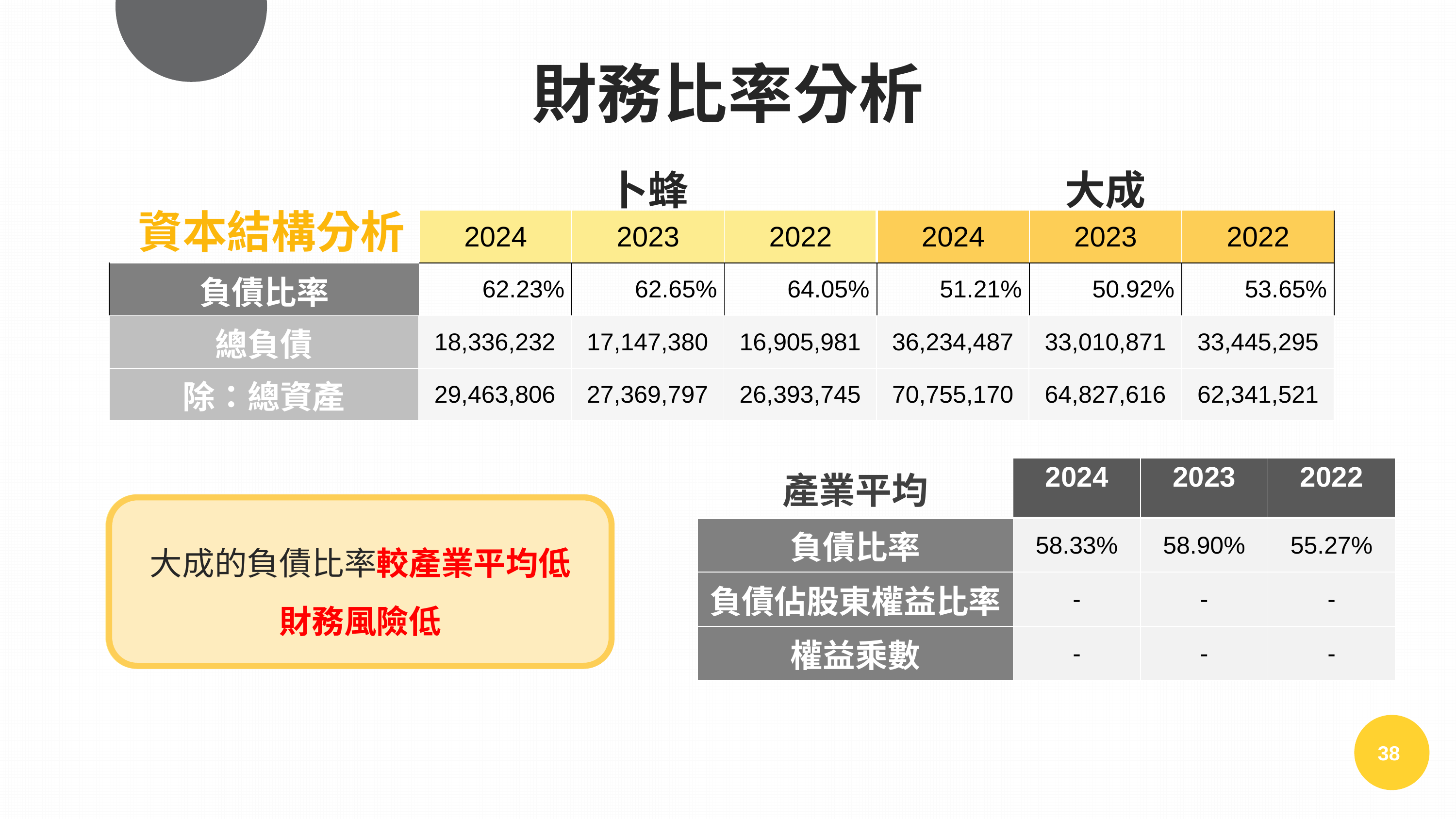

財務比率分析
|  | 卜蜂 |  |  | 大成 |  |  |
| --- | --- | --- | --- | --- | --- | --- |
|  | 2024 | 2023 | 2022 | 2024 | 2023 | 2022 |
| 負債比率 | 62.23% | 62.65% | 64.05% | 51.21% | 50.92% | 53.65% |
| 負債佔股東權益比率 | 164.78% | 167.74% | 178.19% | 104.96% | 103.75% | 115.74% |
| 權益乘數 | 2.66倍 | 2.73倍 | 2.78倍 | 2.04倍 | 2.09倍 | 2.10倍 |
資本結構分析
| 總負債 | 18,336,232 | 17,147,380 | 16,905,981 | 36,234,487 | 33,010,871 | 33,445,295 |
| --- | --- | --- | --- | --- | --- | --- |
| 除：總資產 | 29,463,806 | 27,369,797 | 26,393,745 | 70,755,170 | 64,827,616 | 62,341,521 |
| 產業平均 | 2024 | 2023 | 2022 |
| --- | --- | --- | --- |
| 負債比率 | 58.33% | 58.90% | 55.27% |
| 負債佔股東權益比率 | - | - | - |
| 權益乘數 | - | - | - |
卜蜂繼續降低負債或者提高資產會比較好
大成的負債比率較產業平均低
財務風險低

38